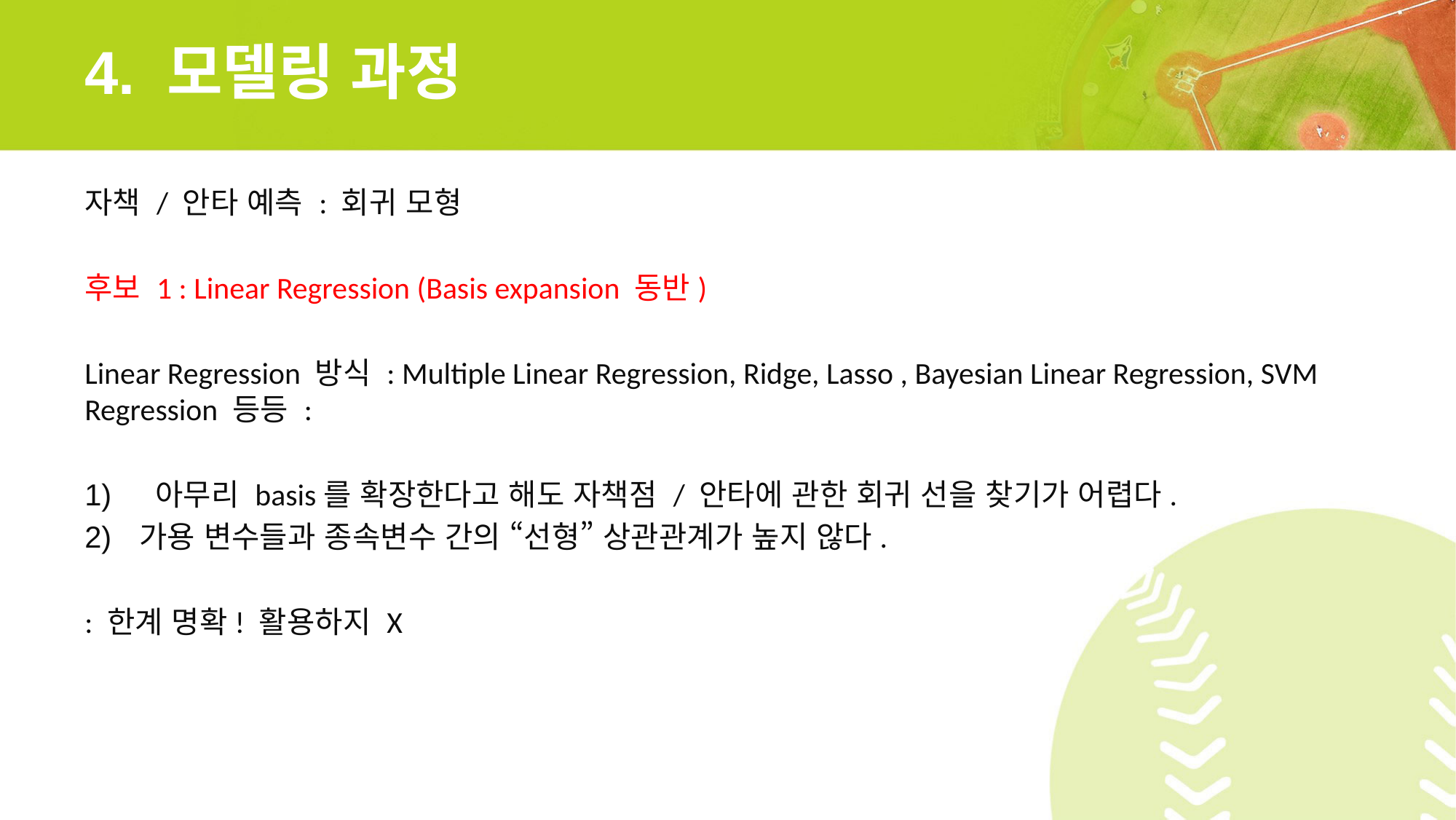

# 4. 모델링 과정
자책 / 안타 예측 : 회귀 모형

후보 1 : Linear Regression (Basis expansion 동반)

Linear Regression 방식 : Multiple Linear Regression, Ridge, Lasso , Bayesian Linear Regression, SVM Regression 등등 :

 아무리 basis를 확장한다고 해도 자책점 / 안타에 관한 회귀 선을 찾기가 어렵다.
가용 변수들과 종속변수 간의 “선형” 상관관계가 높지 않다.

: 한계 명확! 활용하지 X